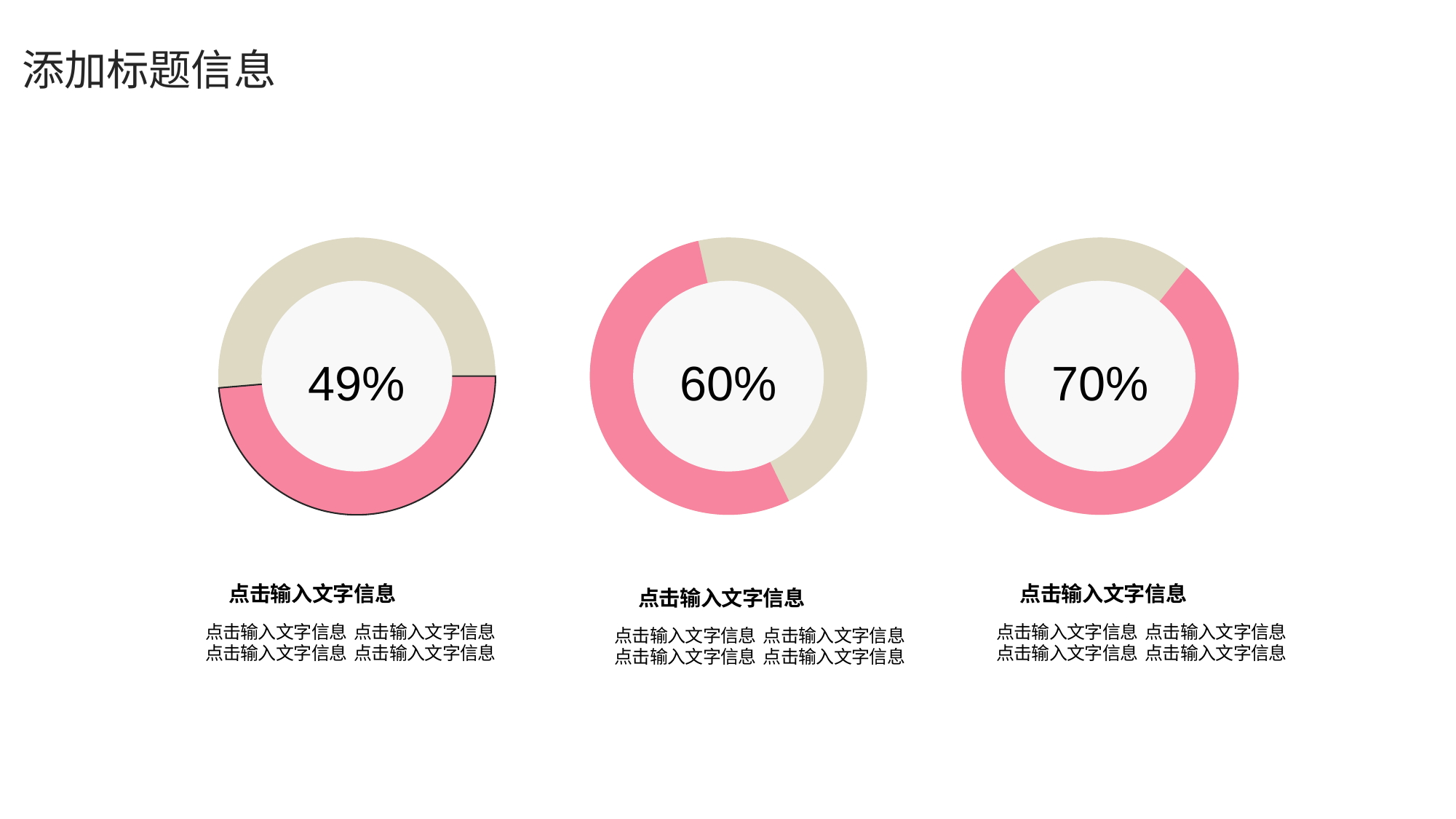

#
添加标题信息

49%
60%
70%
点击输入文字信息
点击输入文字信息
点击输入文字信息
点击输入文字信息  点击输入文字信息
点击输入文字信息  点击输入文字信息
点击输入文字信息  点击输入文字信息
点击输入文字信息  点击输入文字信息
点击输入文字信息  点击输入文字信息
点击输入文字信息  点击输入文字信息